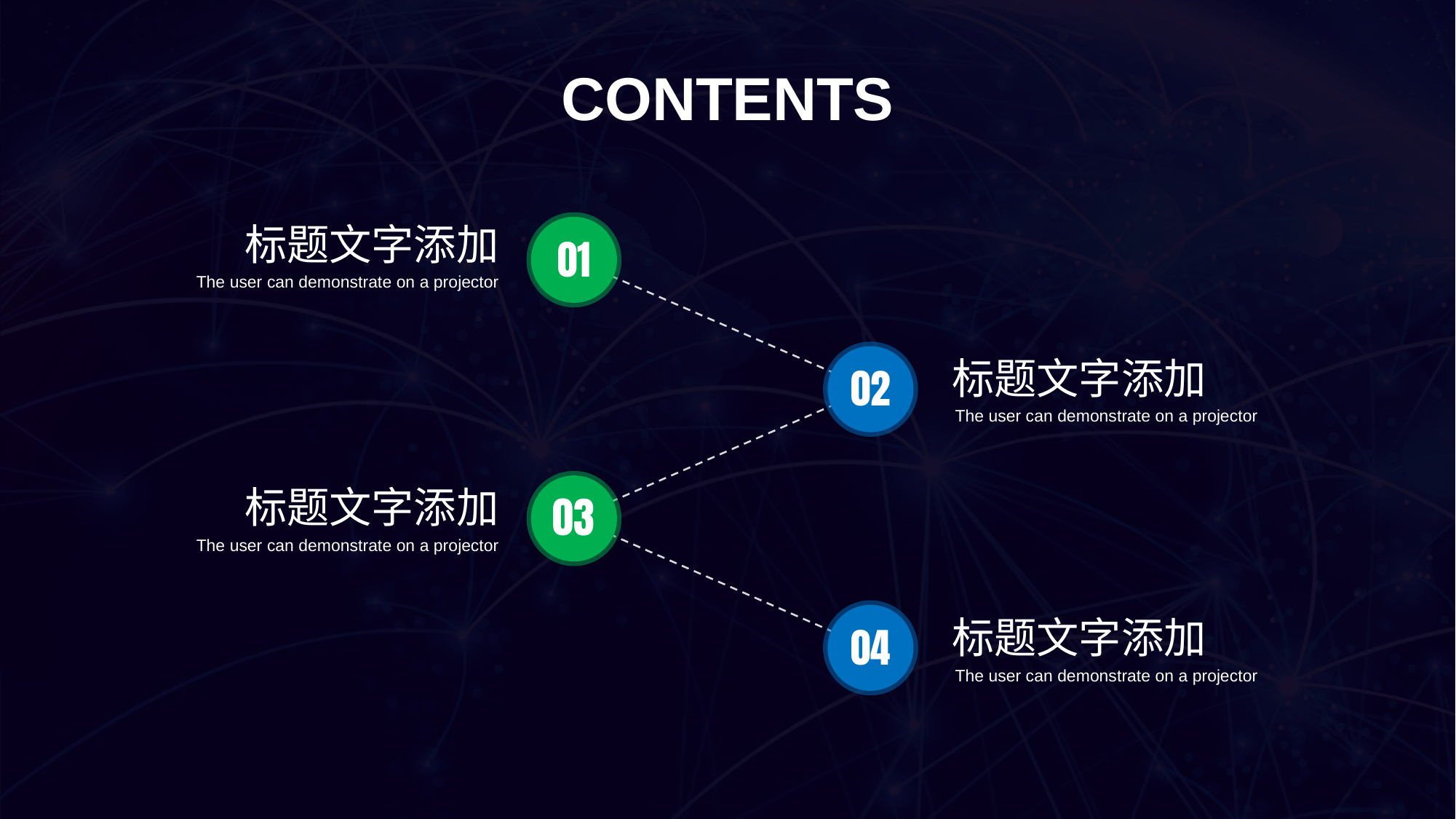

CONTENTS
标题文字添加
The user can demonstrate on a projector
01
02
标题文字添加
The user can demonstrate on a projector
标题文字添加
The user can demonstrate on a projector
03
04
标题文字添加
The user can demonstrate on a projector